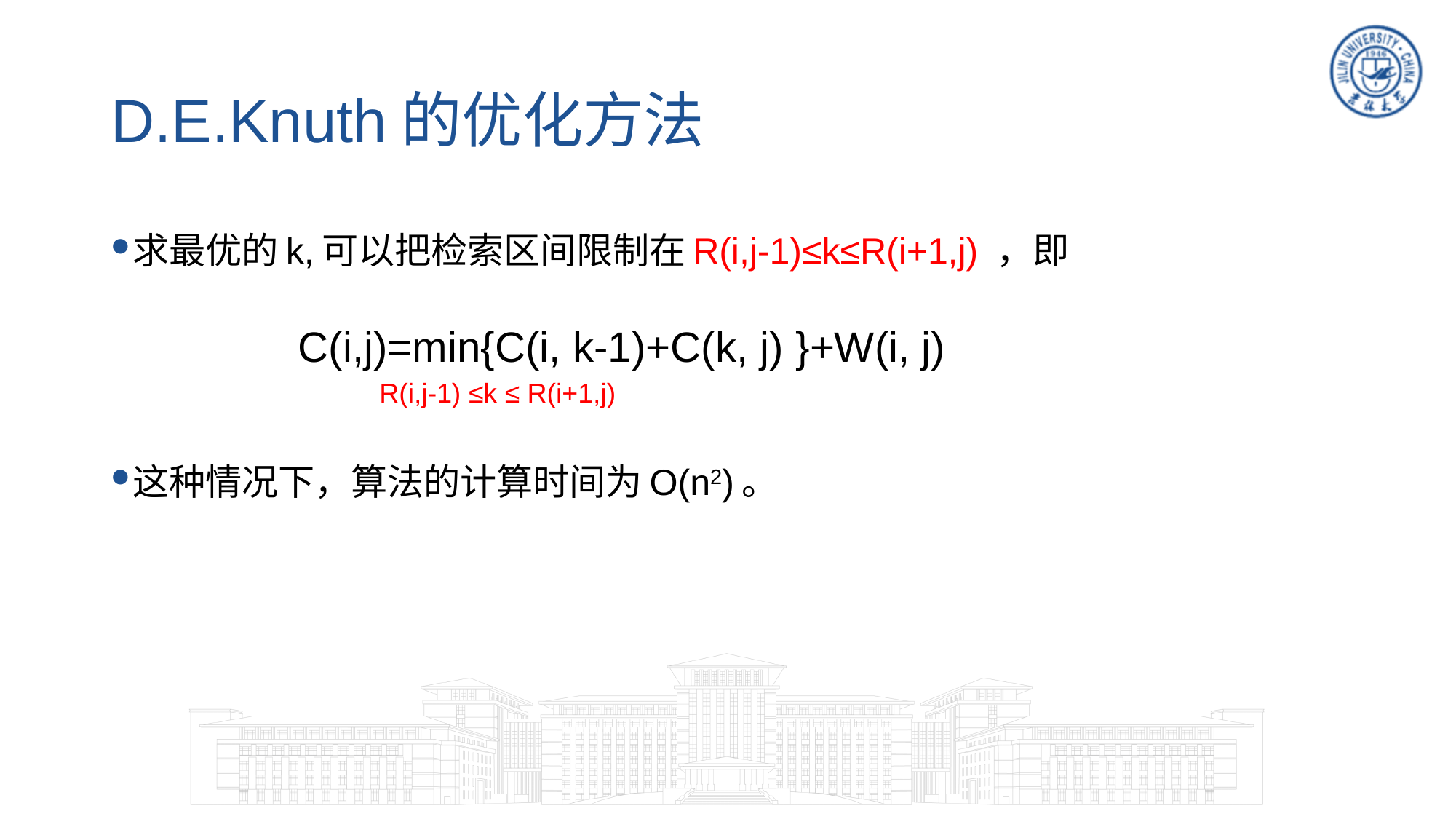

# D.E.Knuth的优化方法
求最优的k,可以把检索区间限制在R(i,j-1)≤k≤R(i+1,j) ，即

这种情况下，算法的计算时间为O(n2)。

C(i,j)=min{C(i, k-1)+C(k, j) }+W(i, j)
R(i,j-1) ≤k ≤ R(i+1,j)
88